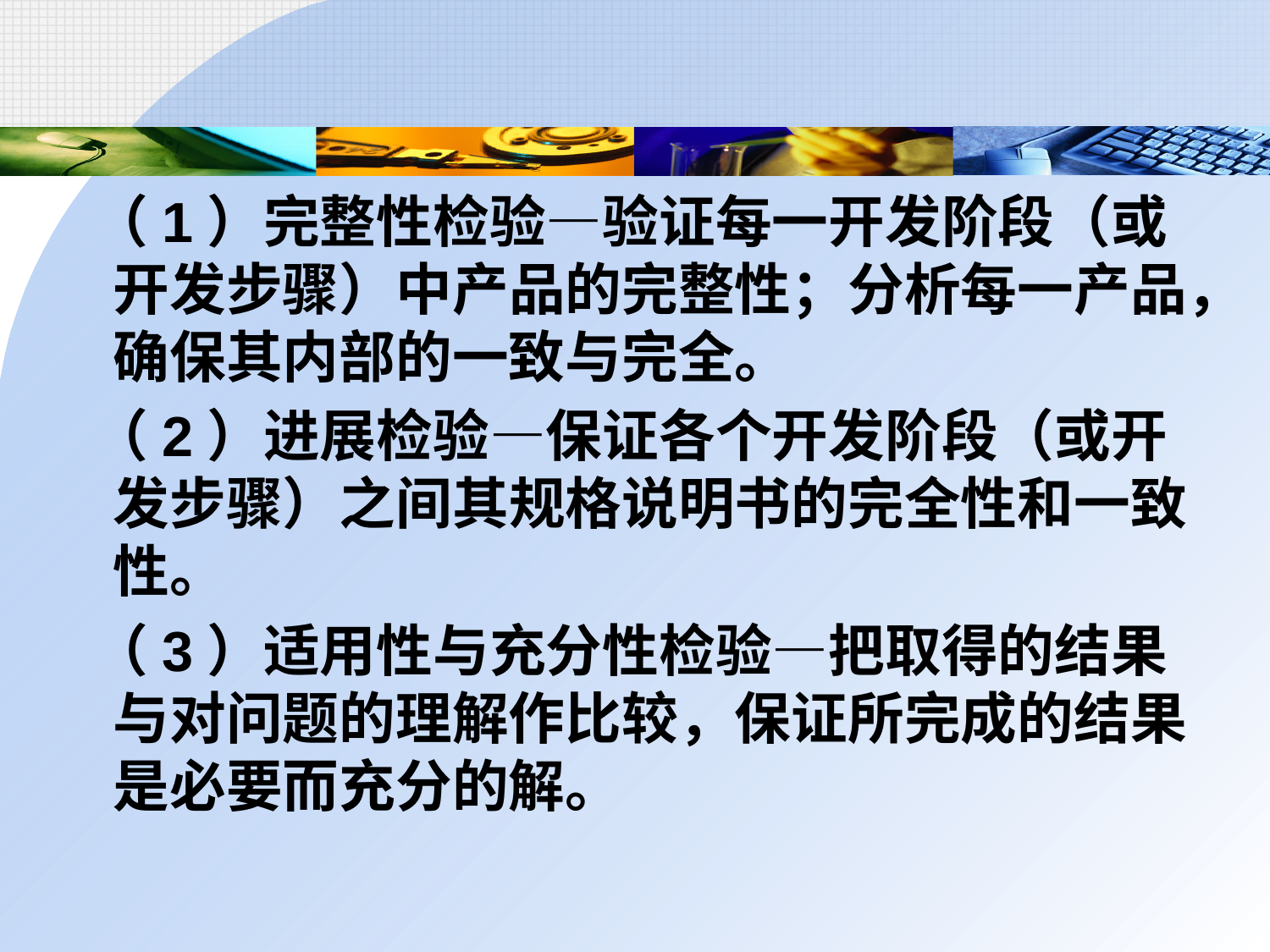

（1）完整性检验—验证每一开发阶段（或开发步骤）中产品的完整性；分析每一产品，确保其内部的一致与完全。
 （2）进展检验—保证各个开发阶段（或开发步骤）之间其规格说明书的完全性和一致性。
 （3）适用性与充分性检验—把取得的结果与对问题的理解作比较，保证所完成的结果是必要而充分的解。